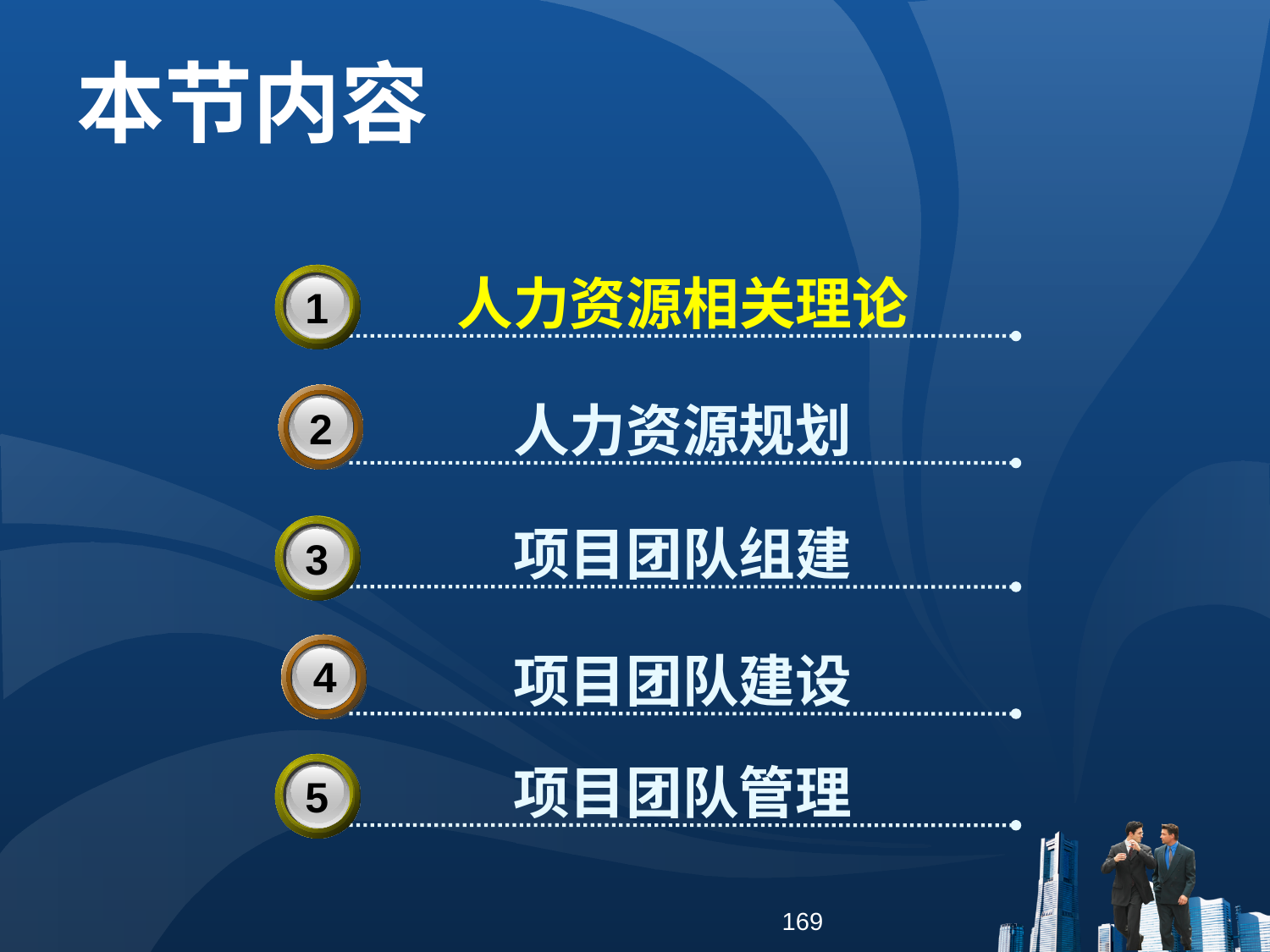

本节内容
人力资源相关理论

3

1

人力资源规划
2

项目团队组建

3

3

项目团队建设
4

项目团队管理

3

5

169